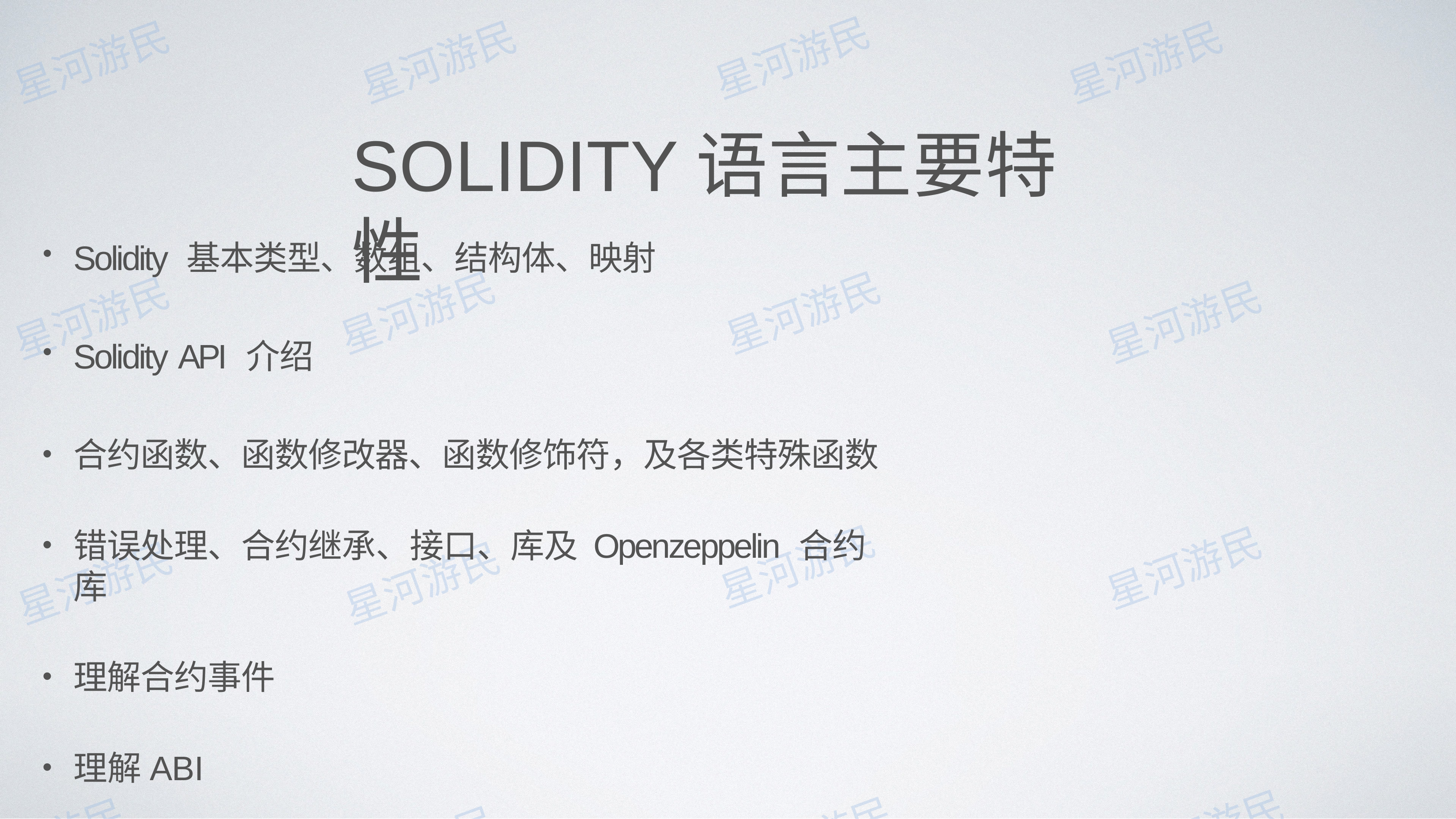

# SOLIDITY语⾔主要特性
Solidity 基本类型、数组、结构体、映射
Solidity API 介绍
合约函数、函数修改器、函数修饰符，及各类特殊函数
错误处理、合约继承、接口、库及 Openzeppelin 合约库
理解合约事件
理解ABI